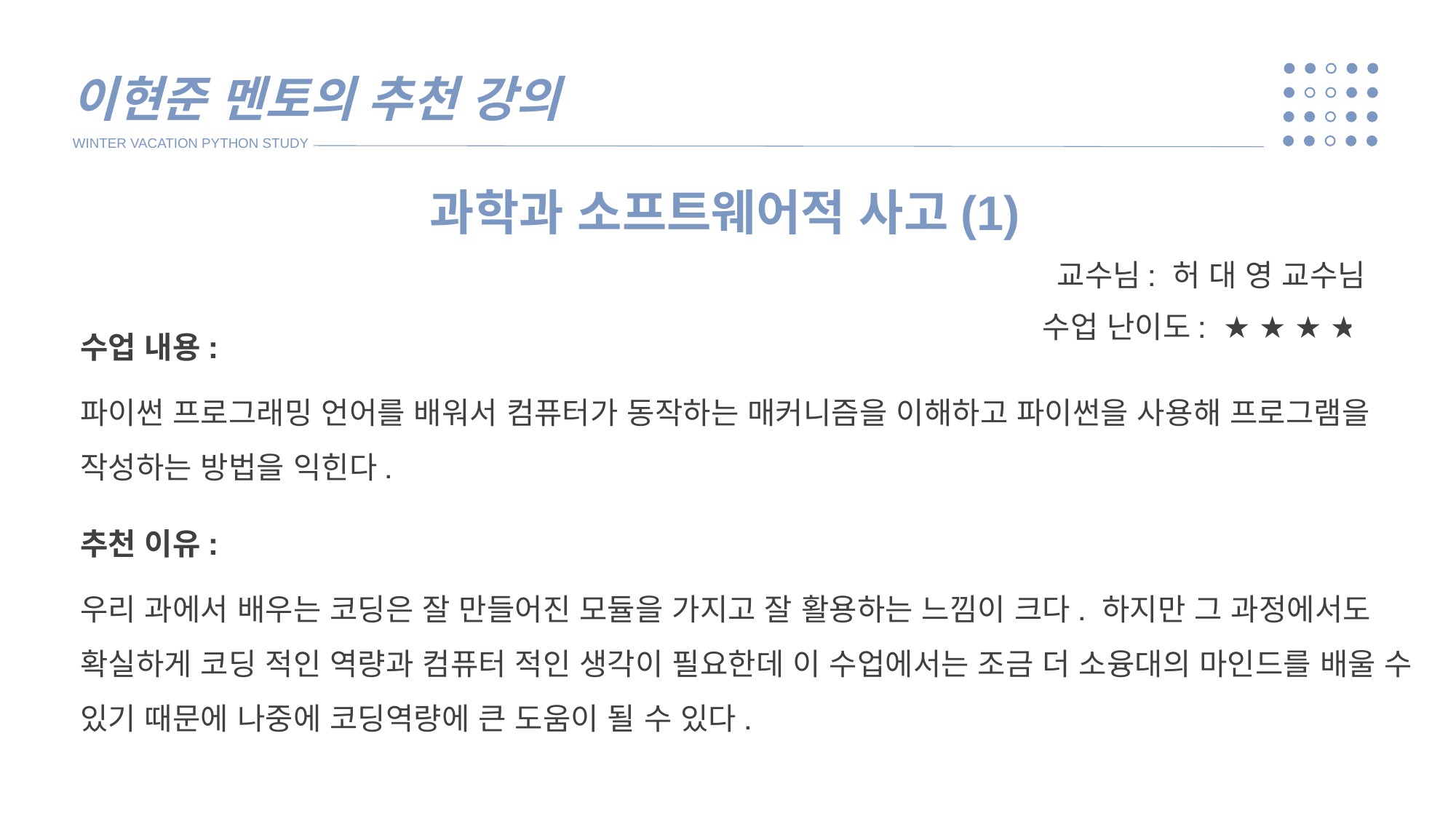

이현준 멘토의 추천 강의
WINTER VACATION PYTHON STUDY

과학과 소프트웨어적 사고(1)

교수님: 허 대 영 교수님

수업 난이도:  ★ ★ ★ ★

수업 내용:

파이썬 프로그래밍 언어를 배워서 컴퓨터가 동작하는 매커니즘을 이해하고 파이썬을 사용해 프로그램을 작성하는 방법을 익힌다.

추천 이유:

우리 과에서 배우는 코딩은 잘 만들어진 모듈을 가지고 잘 활용하는 느낌이 크다. 하지만 그 과정에서도 확실하게 코딩 적인 역량과 컴퓨터 적인 생각이 필요한데 이 수업에서는 조금 더 소융대의 마인드를 배울 수 있기 때문에 나중에 코딩역량에 큰 도움이 될 수 있다.